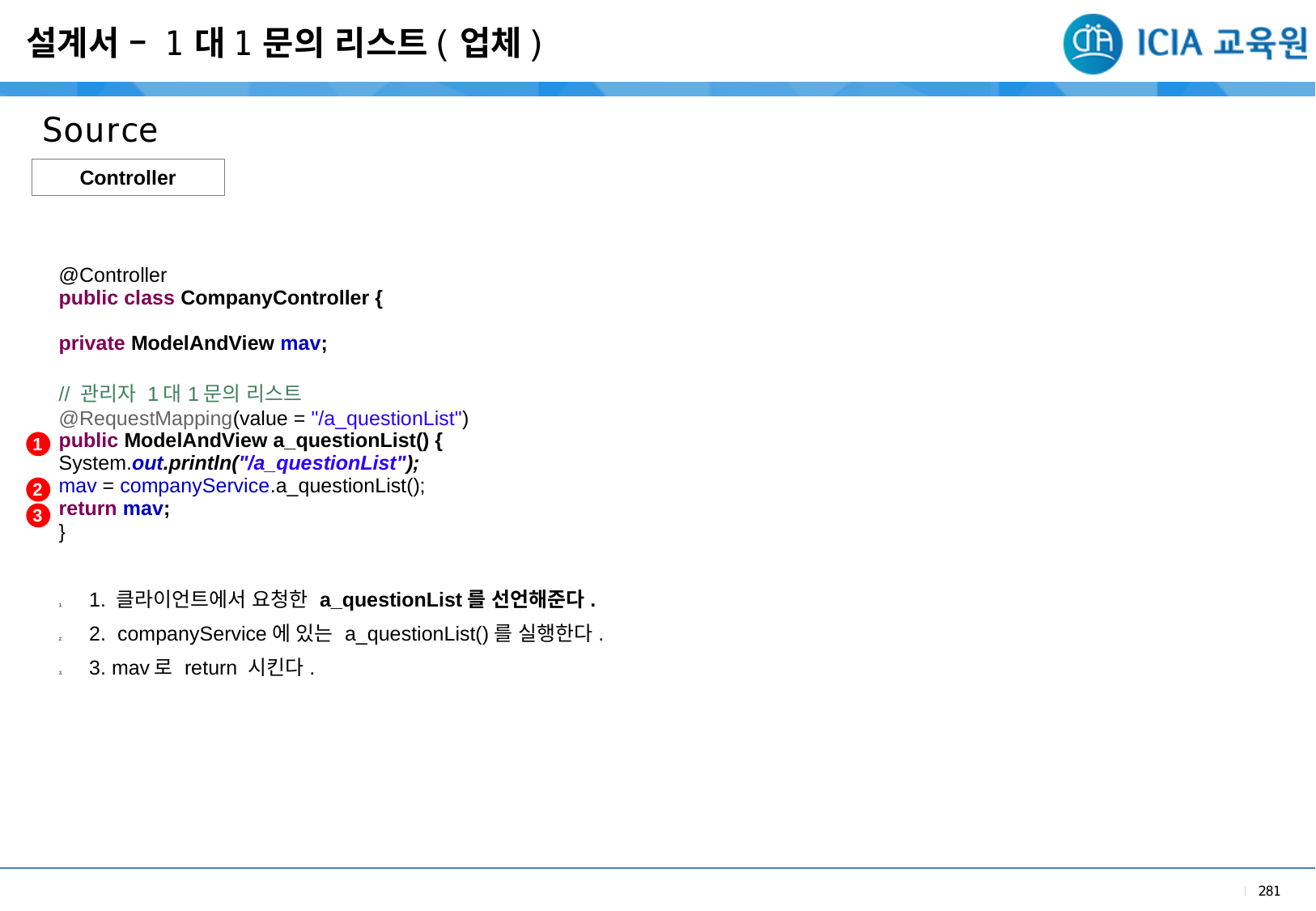

설계서 – 1대1문의 리스트(업체)
Source
Controller
| @Controller public class CompanyController { private ModelAndView mav; // 관리자 1대1문의 리스트 @RequestMapping(value = "/a\_questionList") public ModelAndView a\_questionList() { System.out.println("/a\_questionList"); mav = companyService.a\_questionList(); return mav; } |
| --- |
| 1. 클라이언트에서 요청한 a\_questionList를 선언해준다. 2. companyService에 있는 a\_questionList()를 실행한다. 3. mav로 return 시킨다. |
1

2

3